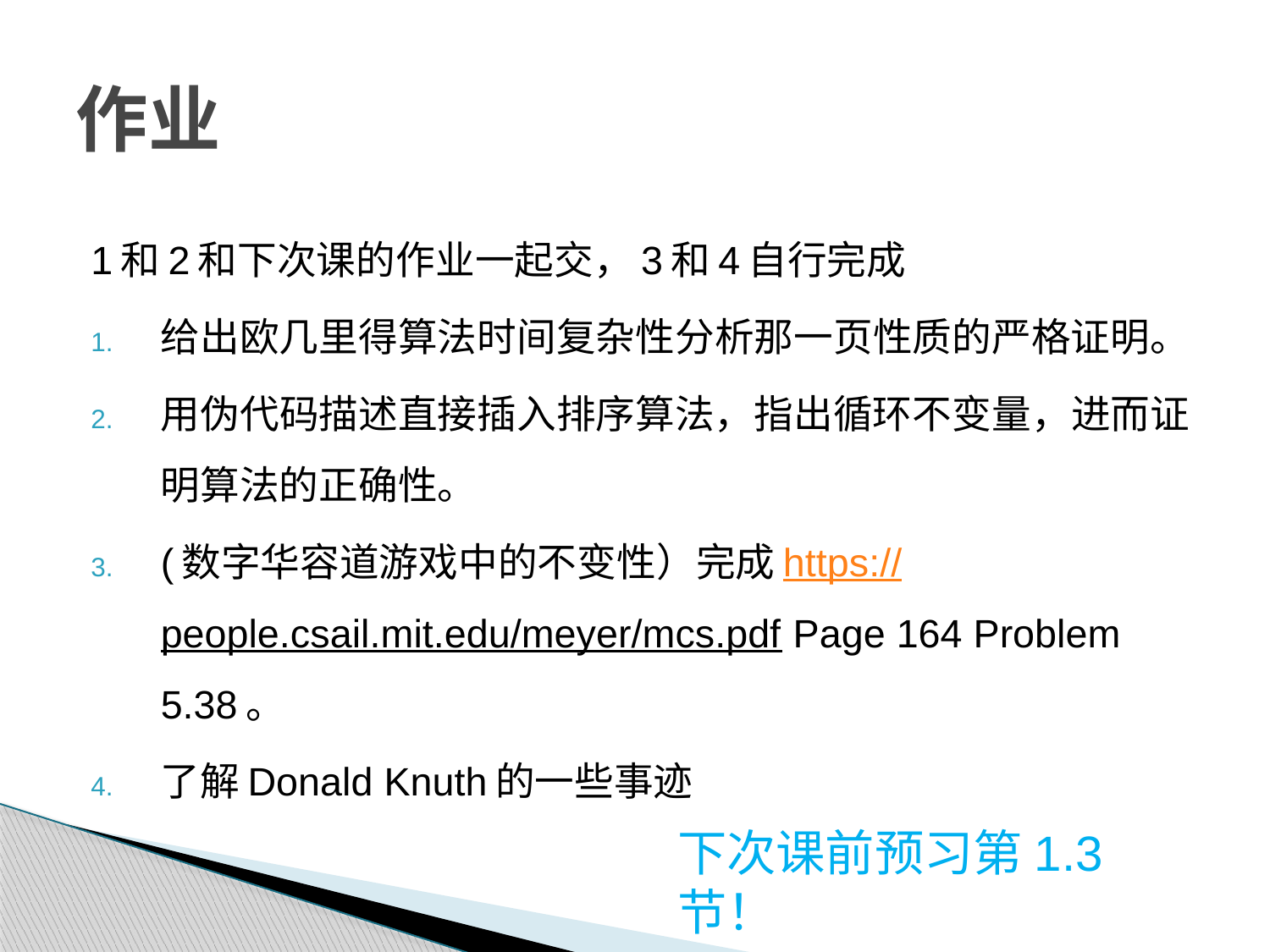

# 作业
1和2和下次课的作业一起交，3和4自行完成
给出欧几里得算法时间复杂性分析那一页性质的严格证明。
用伪代码描述直接插入排序算法，指出循环不变量，进而证明算法的正确性。
(数字华容道游戏中的不变性）完成https://people.csail.mit.edu/meyer/mcs.pdf Page 164 Problem 5.38。
了解Donald Knuth的一些事迹

下次课前预习第1.3节！